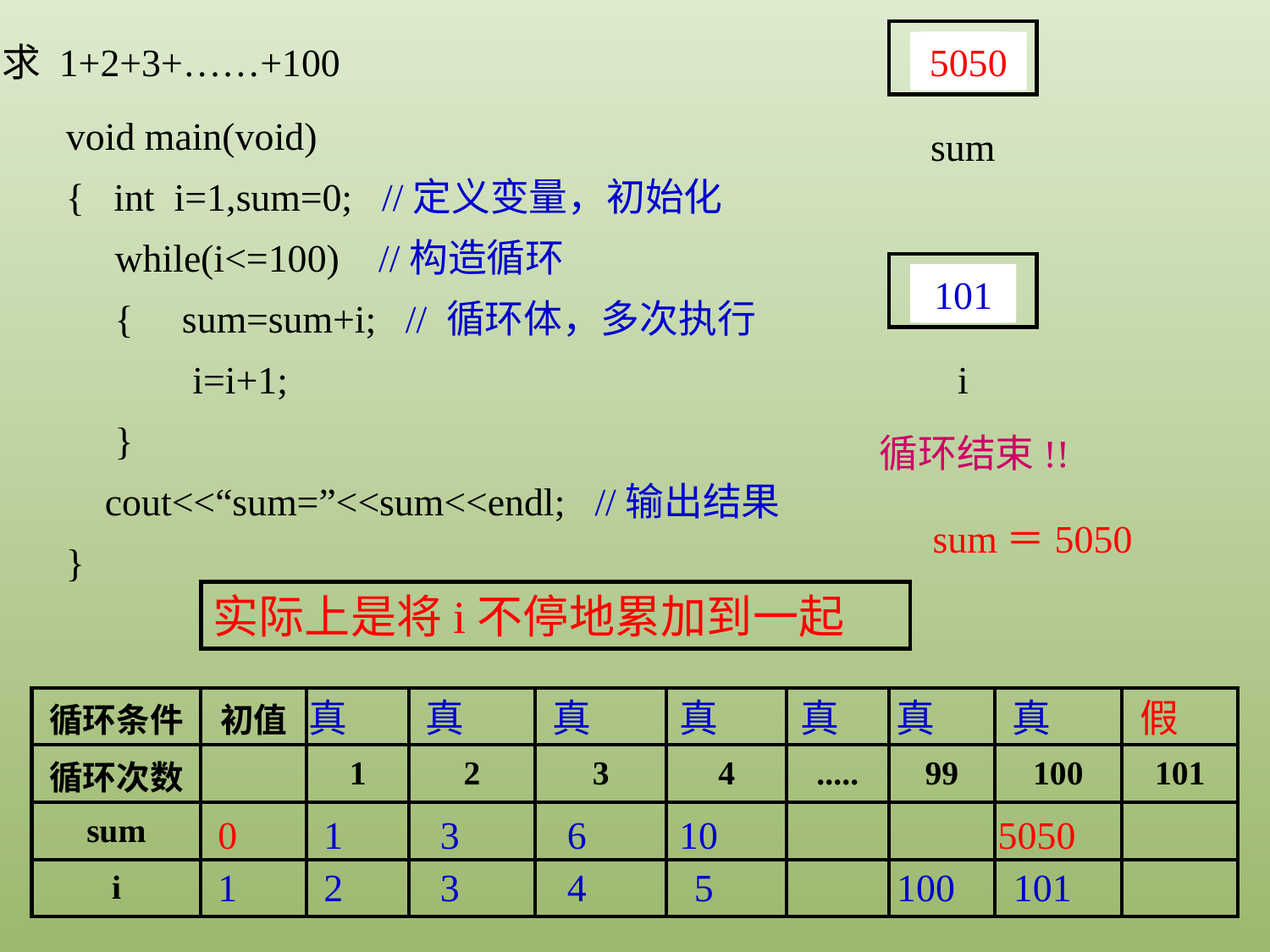

0
sum
求 1+2+3+……+100
5050
1
3
6
void main(void)
{   int  i=1,sum=0;   //定义变量，初始化
     while(i<=100)    //构造循环
     {     sum=sum+i;   // 循环体，多次执行
             i=i+1;
     }
    cout<<“sum=”<<sum<<endl;   //输出结果
}
1
i
100
101
2
3
4
循环结束!!
sum＝5050
实际上是将i不停地累加到一起
| 循环条件 | 初值 |  |  |  |  |  |  |  |  |
| --- | --- | --- | --- | --- | --- | --- | --- | --- | --- |
| 循环次数 |  | 1 | 2 | 3 | 4 | ..... | 99 | 100 | 101 |
| sum |  |  |  |  |  |  |  |  |  |
| i |  |  |  |  |  |  |  |  |  |
真
真
真
真
真
真
真
假
0
1
3
6
10
5050
1
2
3
4
5
100
101
118